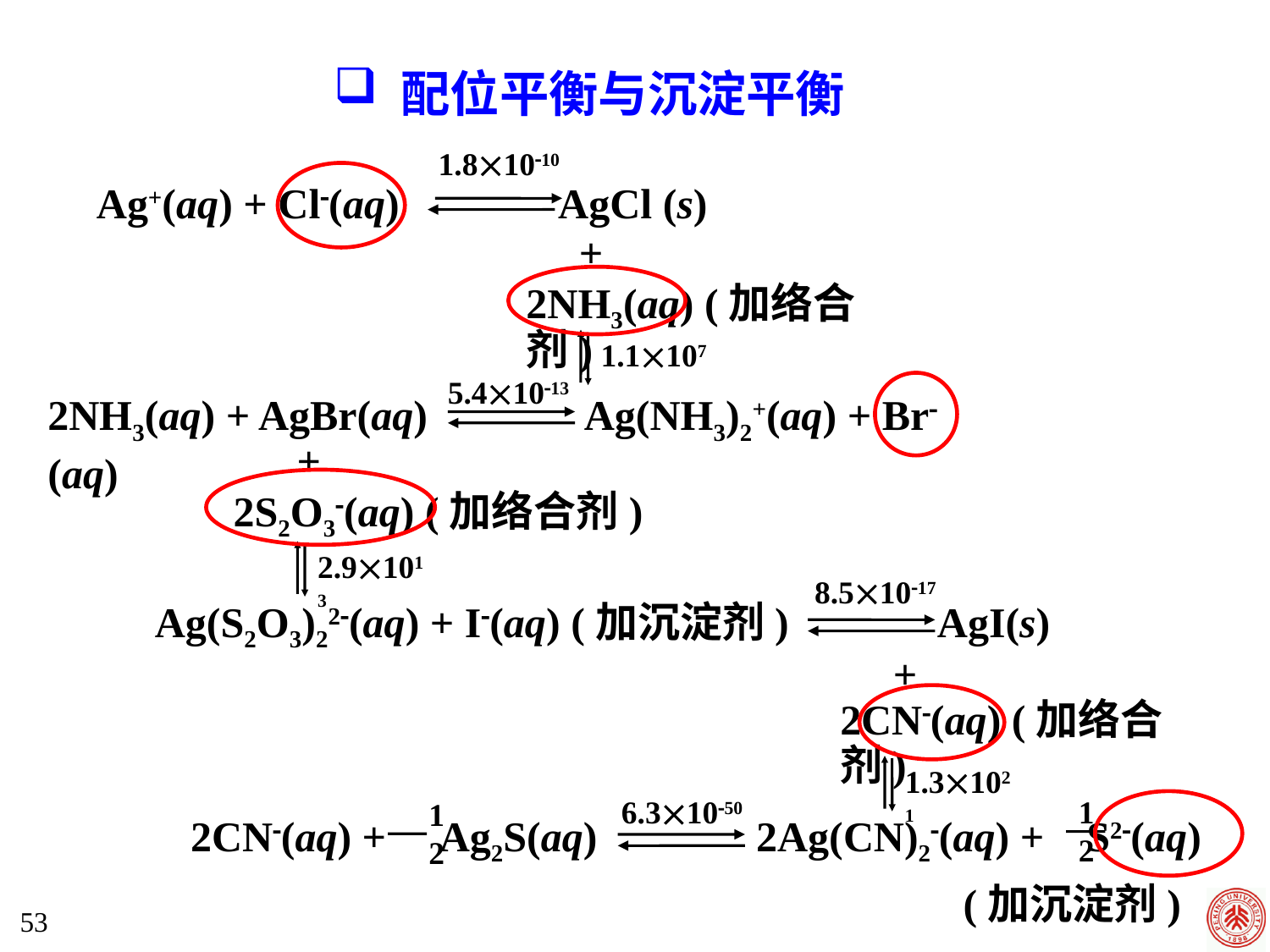

配位平衡与沉淀平衡
1.8×10−10

Ag+(aq) + Cl−(aq)               AgCl (s)
     +
2NH3(aq) (加络合剂)
1.1×107

5.4×10−13

2NH3(aq) + AgBr(aq)               Ag(NH3)2+(aq) + Br− (aq)
      +
2S2O3−(aq) (加络合剂)
2.9×1013

8.5×10−17

Ag(S2O3)22−(aq) + I−(aq) (加沉淀剂)              AgI(s)
     +
2CN−(aq) (加络合剂)
1.3×1021

6.3×10−50

1
2

1
2

2CN−(aq) +     Ag2S(aq)               2Ag(CN)2−(aq) +    S2−(aq)
                                                                         (加沉淀剂)